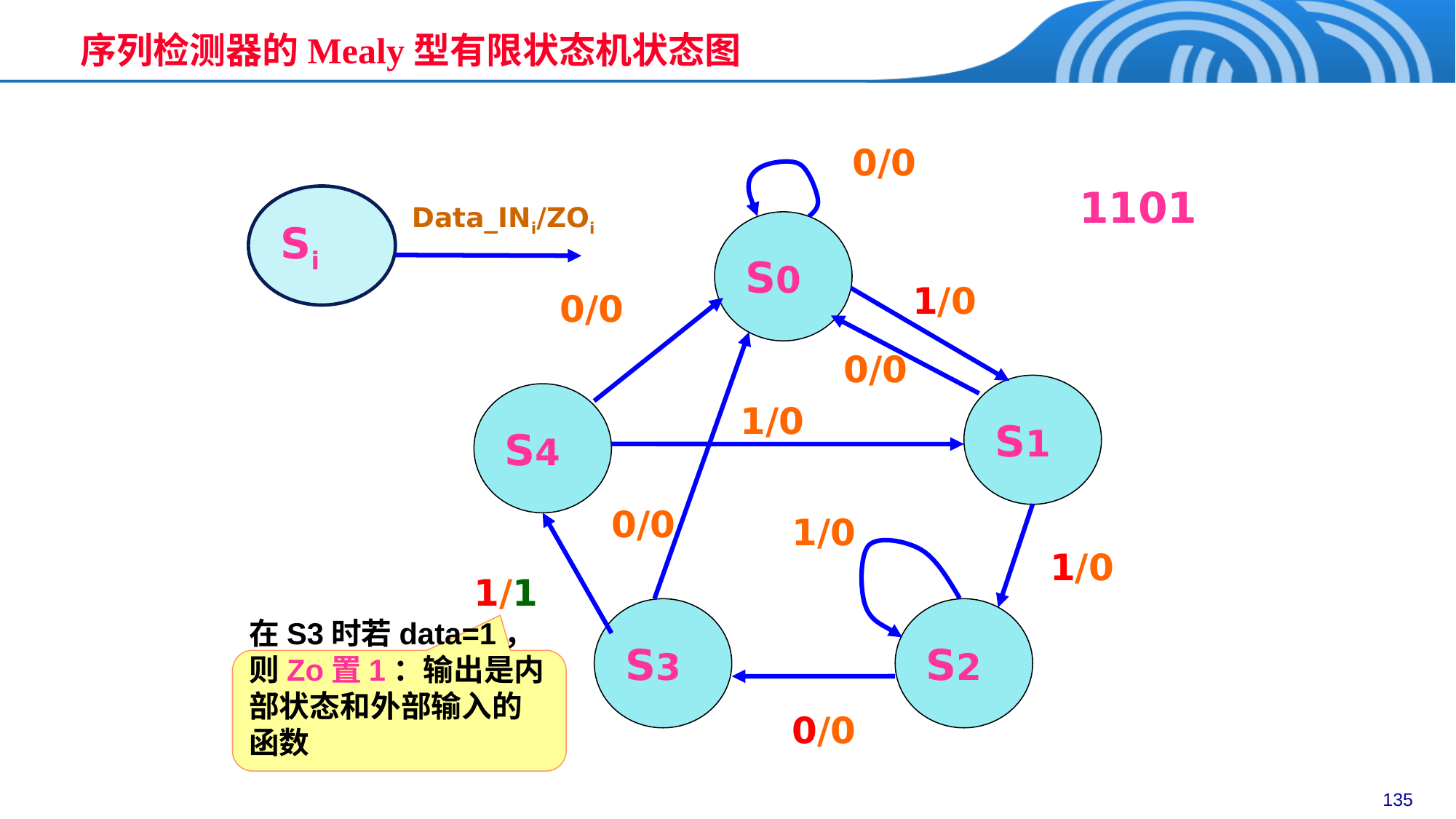

序列检测器的Mealy型有限状态机状态图
0/0

S0
1/0
0/0

0/0
S1
S4
1/0

0/0
1/0

1/0
1/1
S3
S2

0/0
1101
Si
Data_INi/ZOi

在S3时若data=1，则Zo置1：输出是内部状态和外部输入的函数